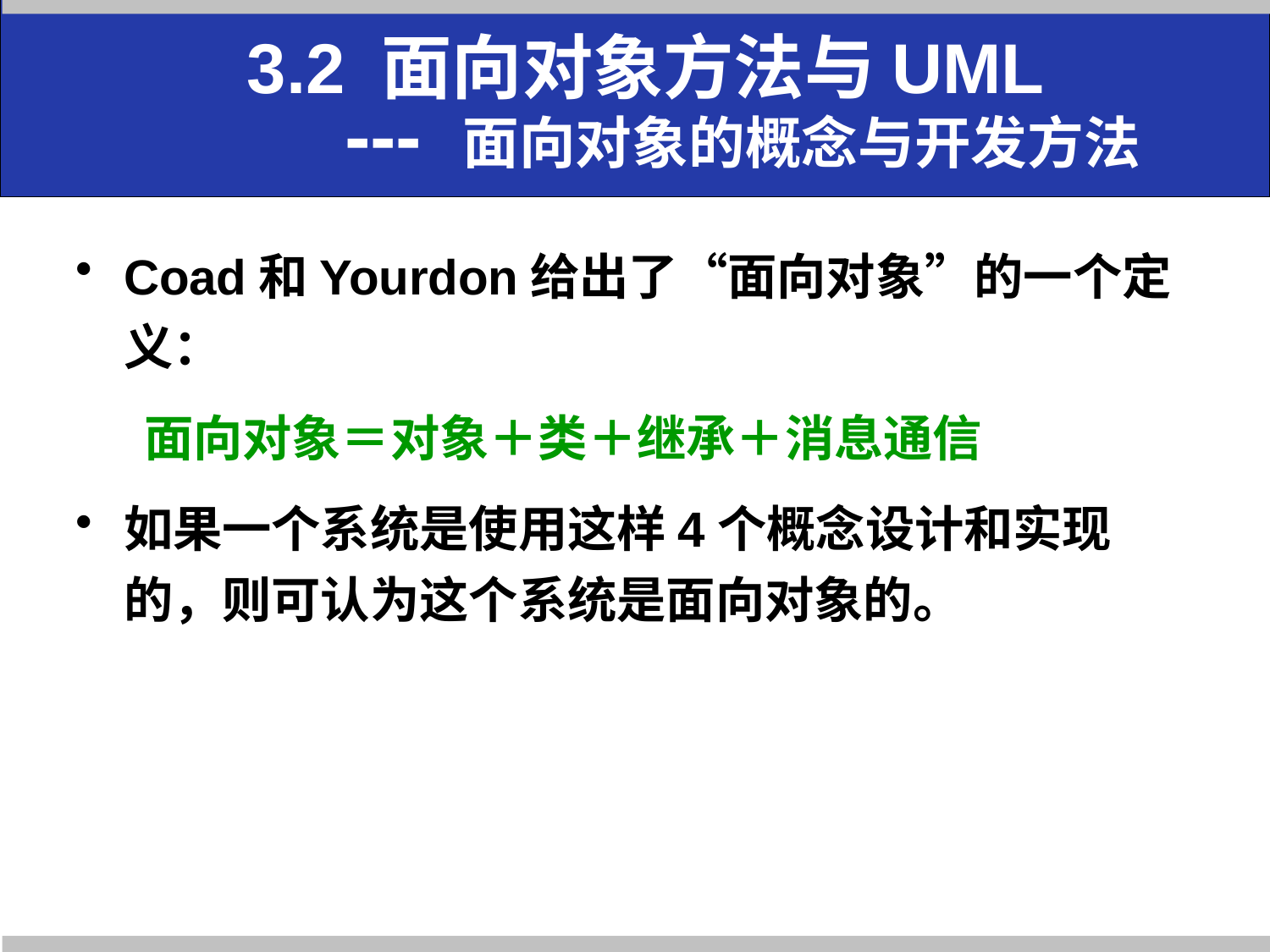

# 3.2 面向对象方法与UML --- 面向对象的概念与开发方法
Coad和Yourdon给出了“面向对象”的一个定义：
     面向对象＝对象＋类＋继承＋消息通信
如果一个系统是使用这样4个概念设计和实现的，则可认为这个系统是面向对象的。
268